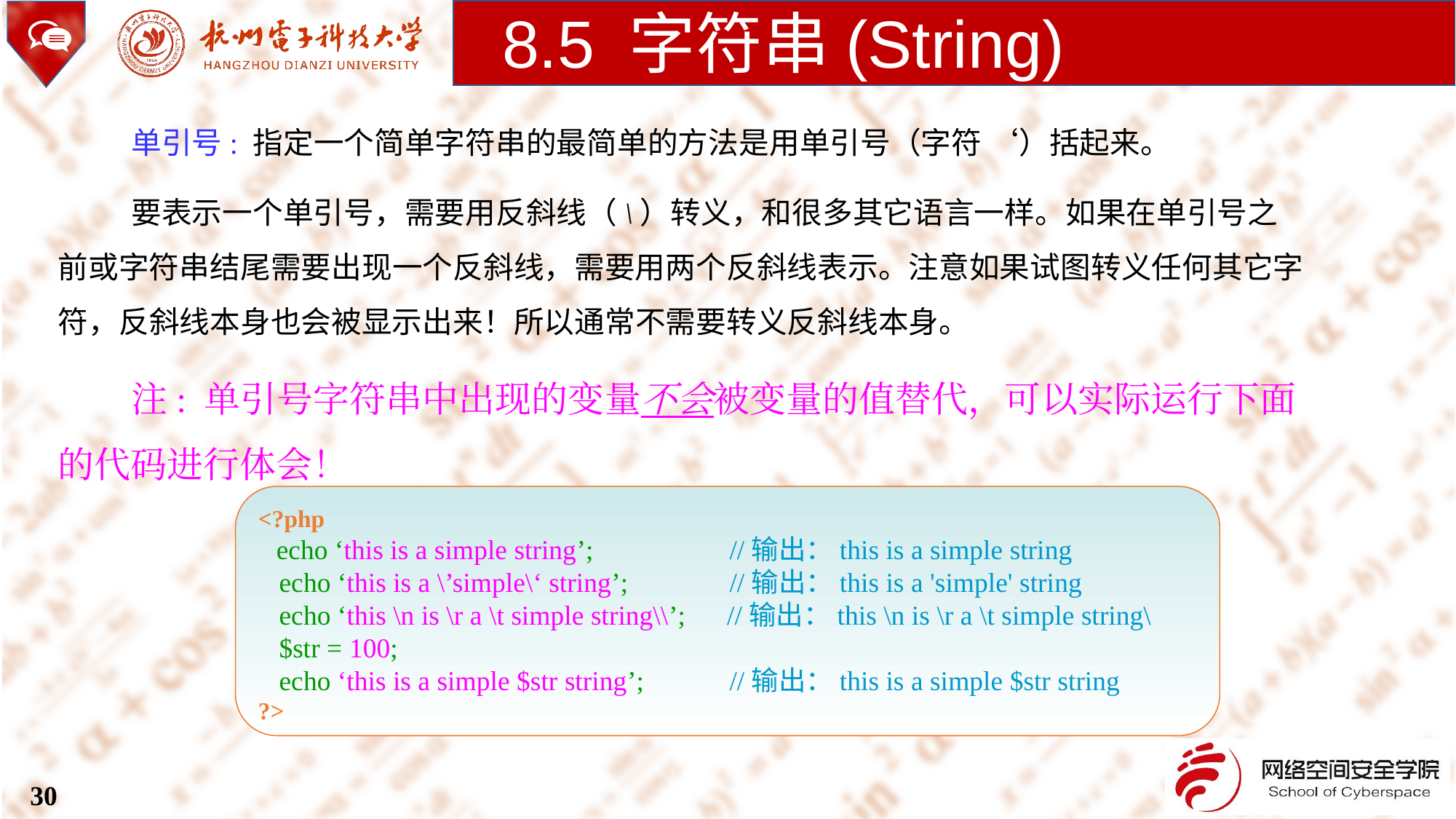

8.5 字符串(String)
单引号: 指定一个简单字符串的最简单的方法是用单引号（字符 ‘）括起来。
要表示一个单引号，需要用反斜线（\）转义，和很多其它语言一样。如果在单引号之前或字符串结尾需要出现一个反斜线，需要用两个反斜线表示。注意如果试图转义任何其它字符，反斜线本身也会被显示出来！所以通常不需要转义反斜线本身。
注: 单引号字符串中出现的变量不会被变量的值替代，可以实际运行下面的代码进行体会！
<?php
   echo ‘this is a simple string’;	     //输出：this is a simple string
   echo ‘this is a \’simple\‘ string’;	     //输出：this is a 'simple' string
   echo ‘this \n is \r a \t simple string\\’;      //输出：this \n is \r a \t simple string\
   $str = 100;
   echo ‘this is a simple $str string’;	     //输出：this is a simple $str string
?>
30